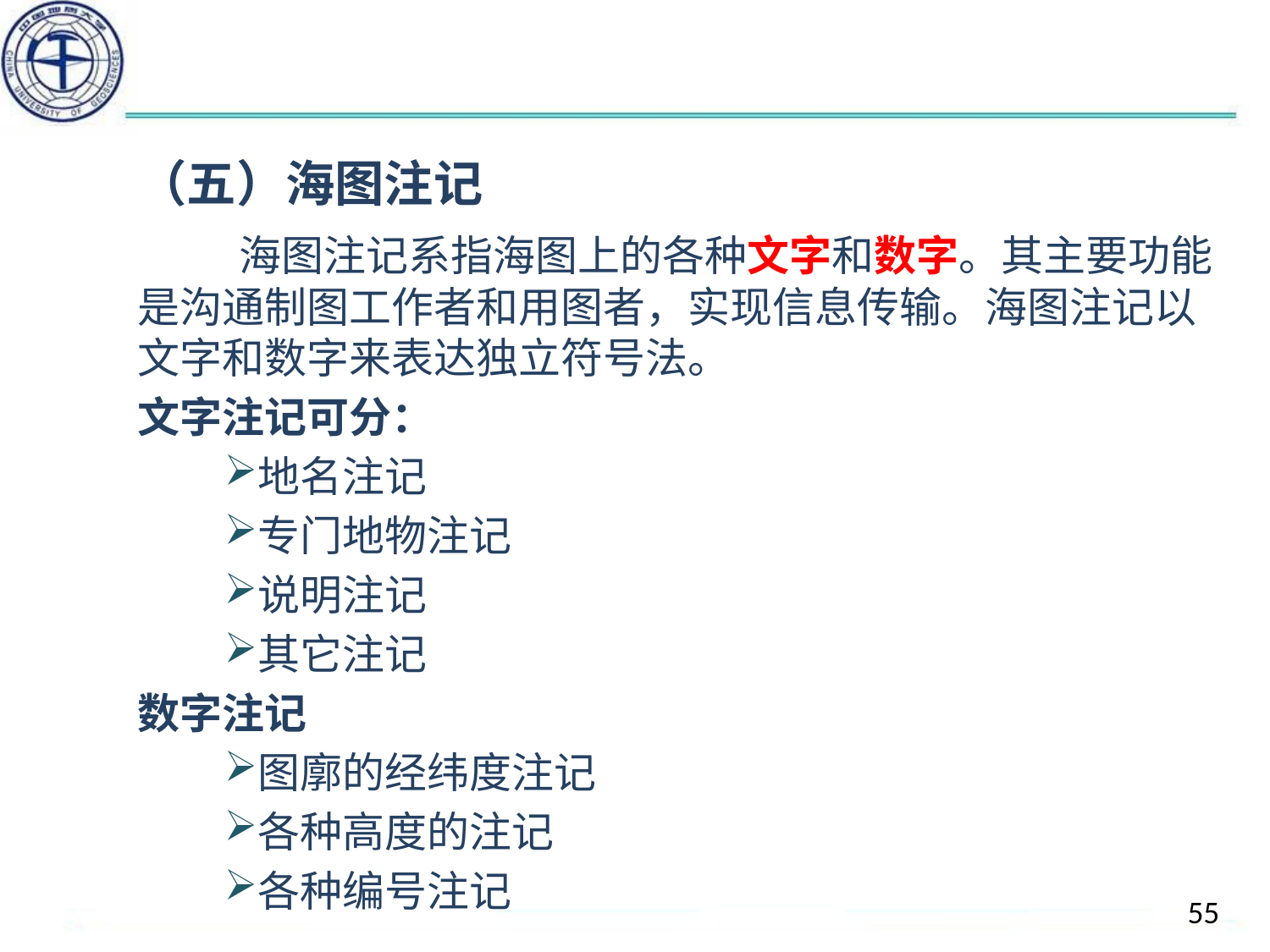

#
（五）海图注记
        海图注记系指海图上的各种文字和数字。其主要功能是沟通制图工作者和用图者，实现信息传输。海图注记以文字和数字来表达独立符号法。
文字注记可分：
地名注记
专门地物注记
说明注记
其它注记
数字注记
图廓的经纬度注记
各种高度的注记
各种编号注记